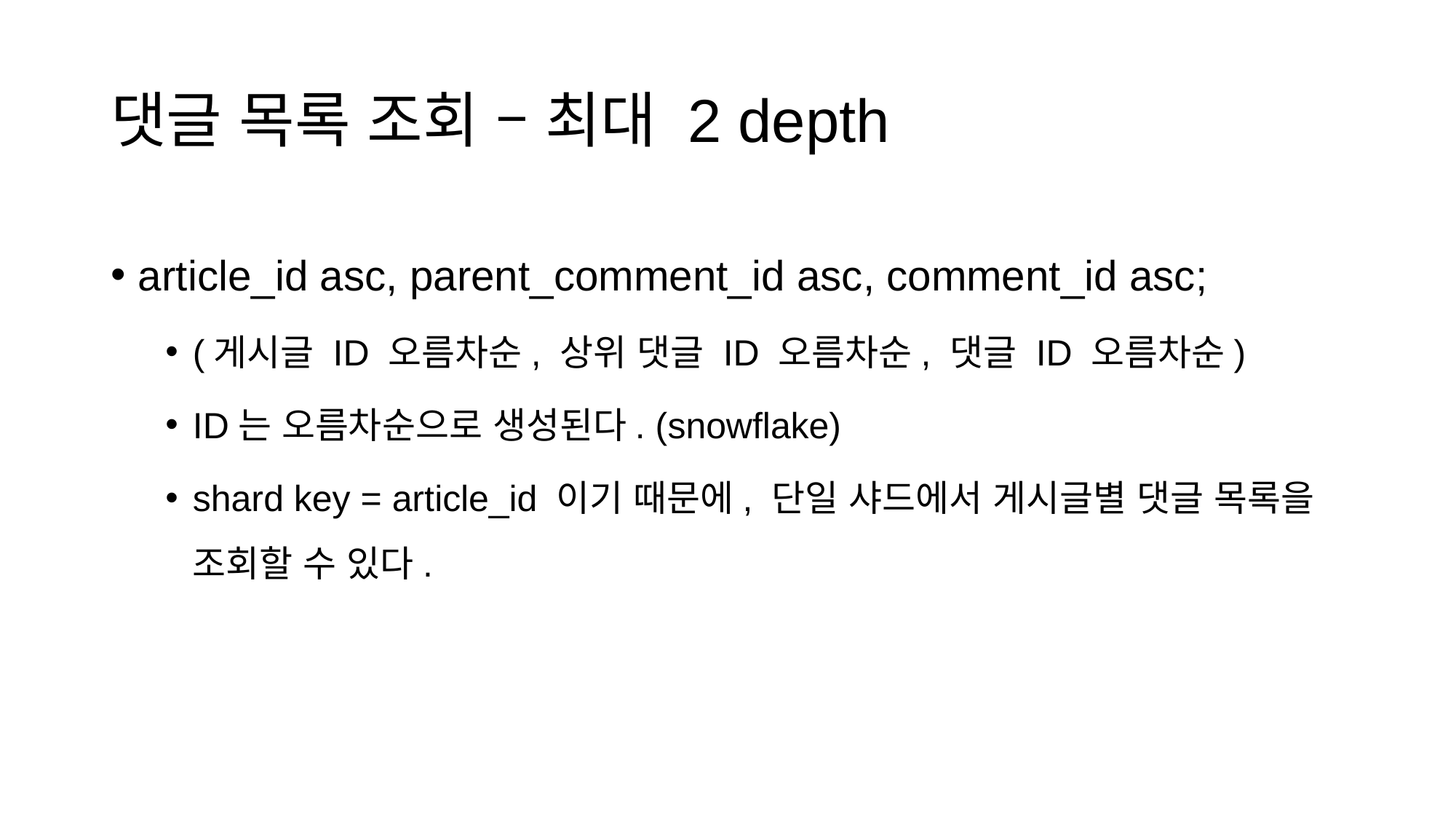

# 댓글 목록 조회 – 최대 2 depth
article_id asc, parent_comment_id asc, comment_id asc;
(게시글 ID 오름차순, 상위 댓글 ID 오름차순, 댓글 ID 오름차순)
ID는 오름차순으로 생성된다. (snowflake)
shard key = article_id 이기 때문에, 단일 샤드에서 게시글별 댓글 목록을 조회할 수 있다.